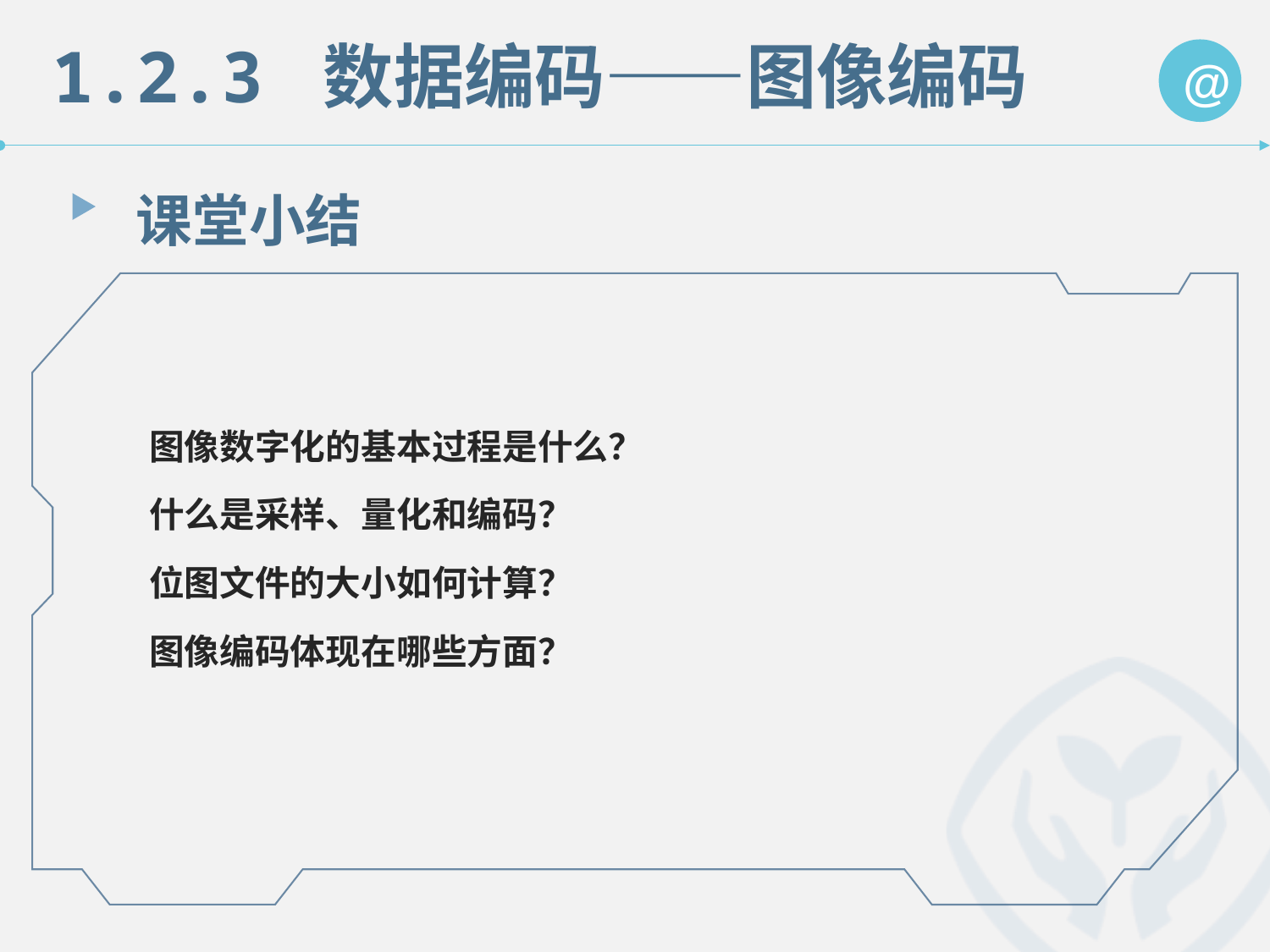

1.2.3 数据编码——图像编码
@
课堂小结

图像数字化的基本过程是什么？
什么是采样、量化和编码？
位图文件的大小如何计算？
图像编码体现在哪些方面？